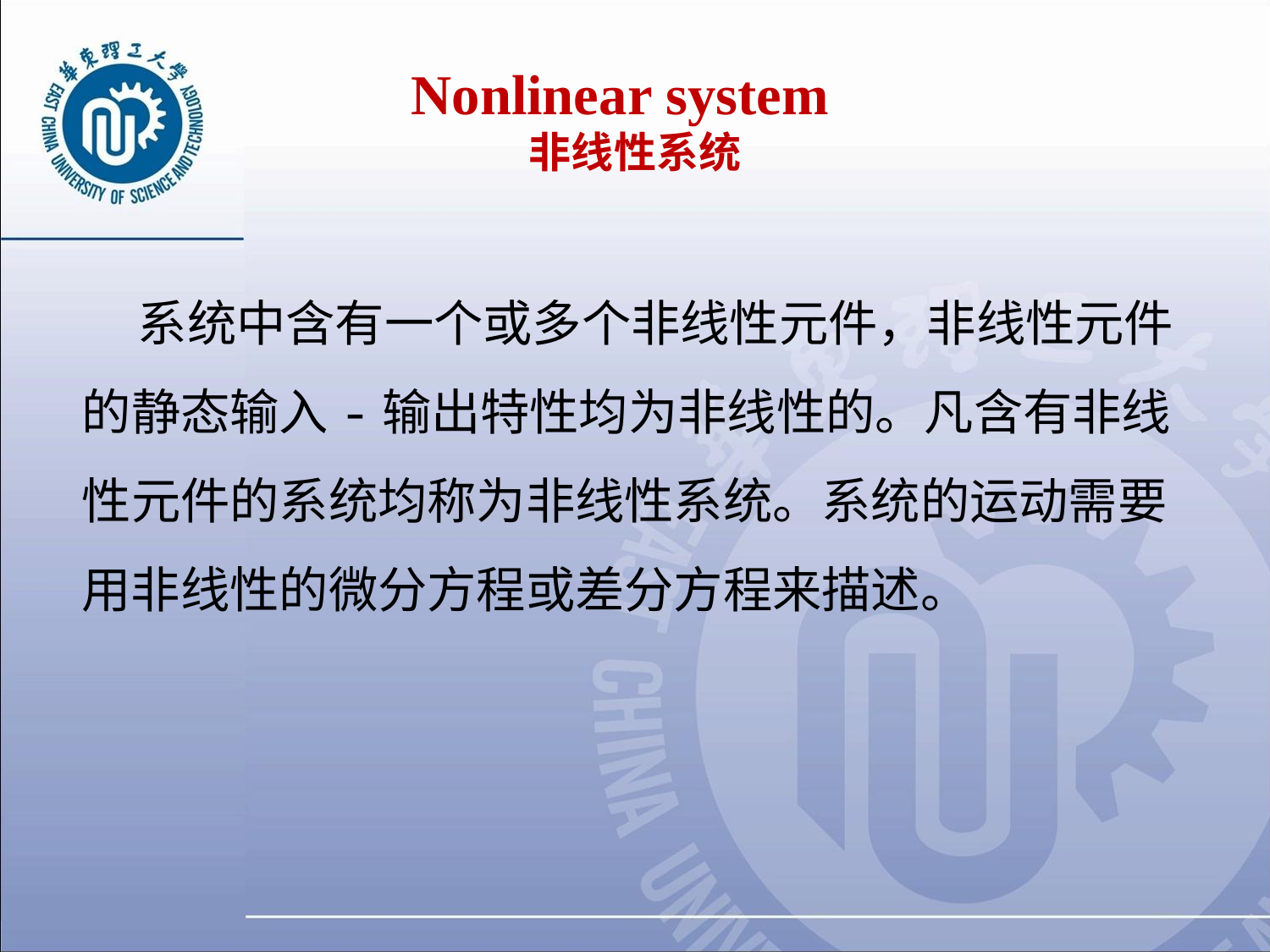

# Nonlinear system 非线性系统
    系统中含有一个或多个非线性元件，非线性元件的静态输入-输出特性均为非线性的。凡含有非线性元件的系统均称为非线性系统。系统的运动需要用非线性的微分方程或差分方程来描述。